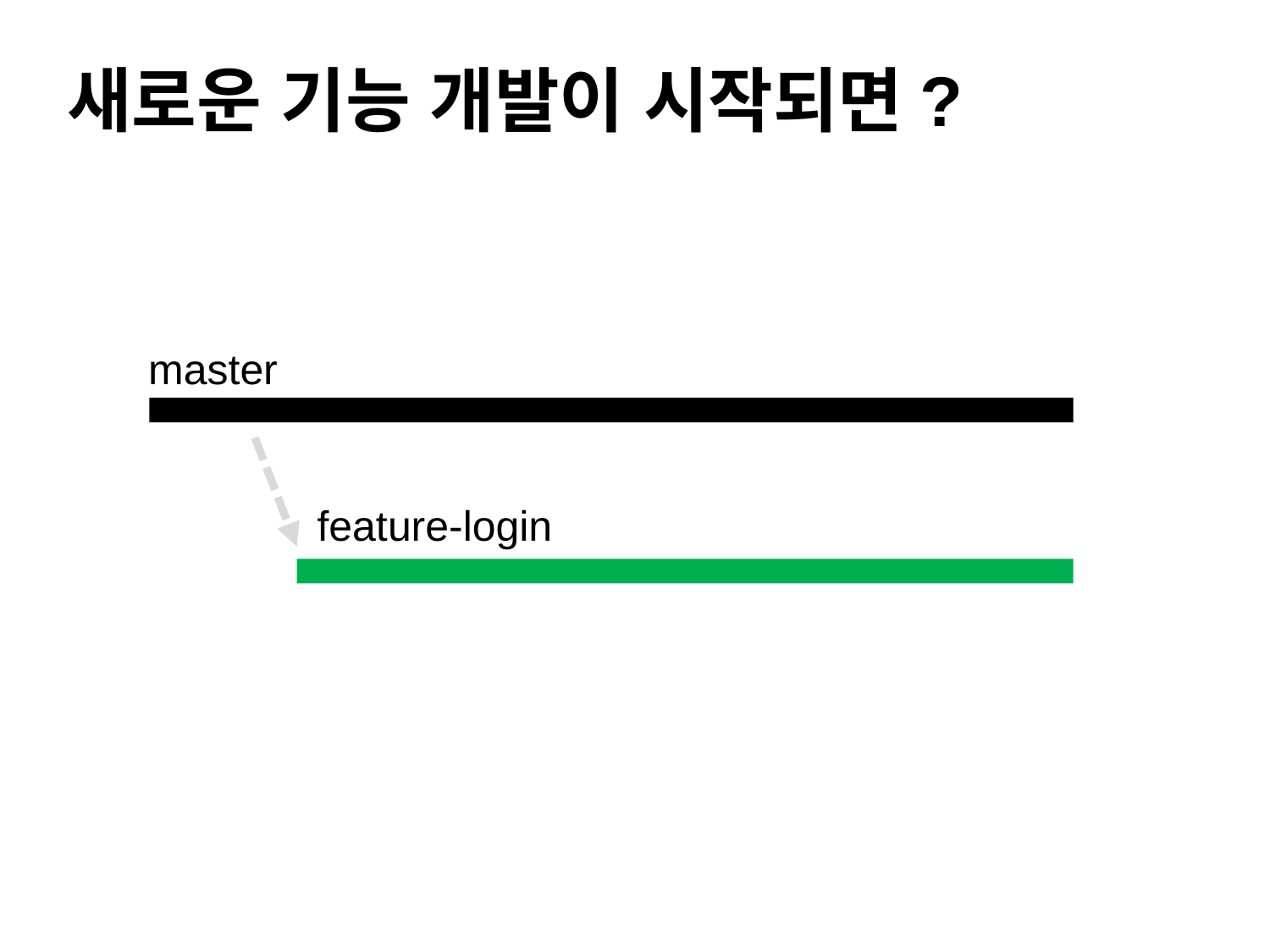

#
새로운 기능 개발이 시작되면?
master

feature-login